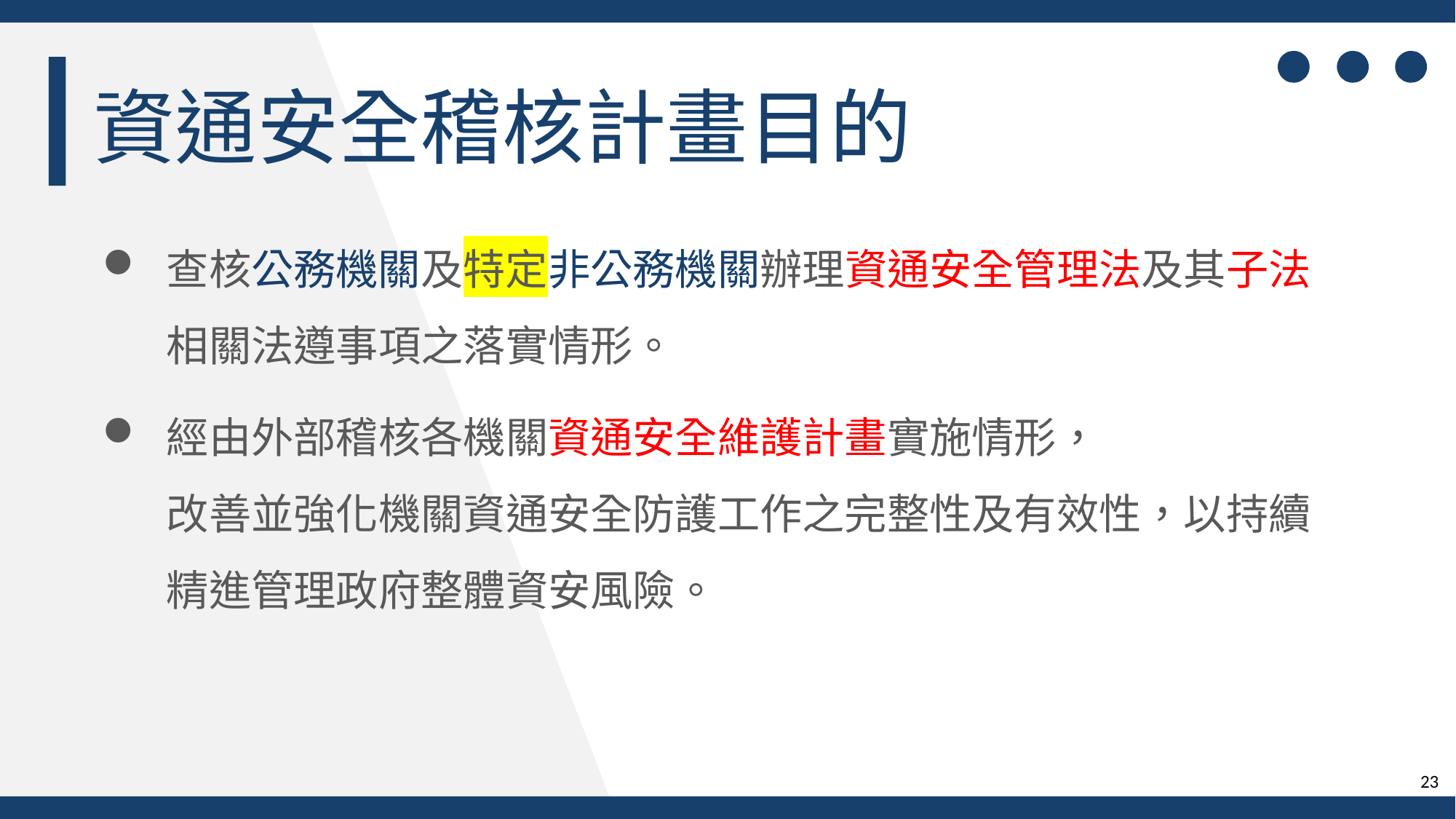

資通安全稽核計畫目的
查核公務機關及特定非公務機關辦理資通安全管理法及其子法相關法遵事項之落實情形。
經由外部稽核各機關資通安全維護計畫實施情形，
改善並強化機關資通安全防護工作之完整性及有效性，以持續精進管理政府整體資安風險。